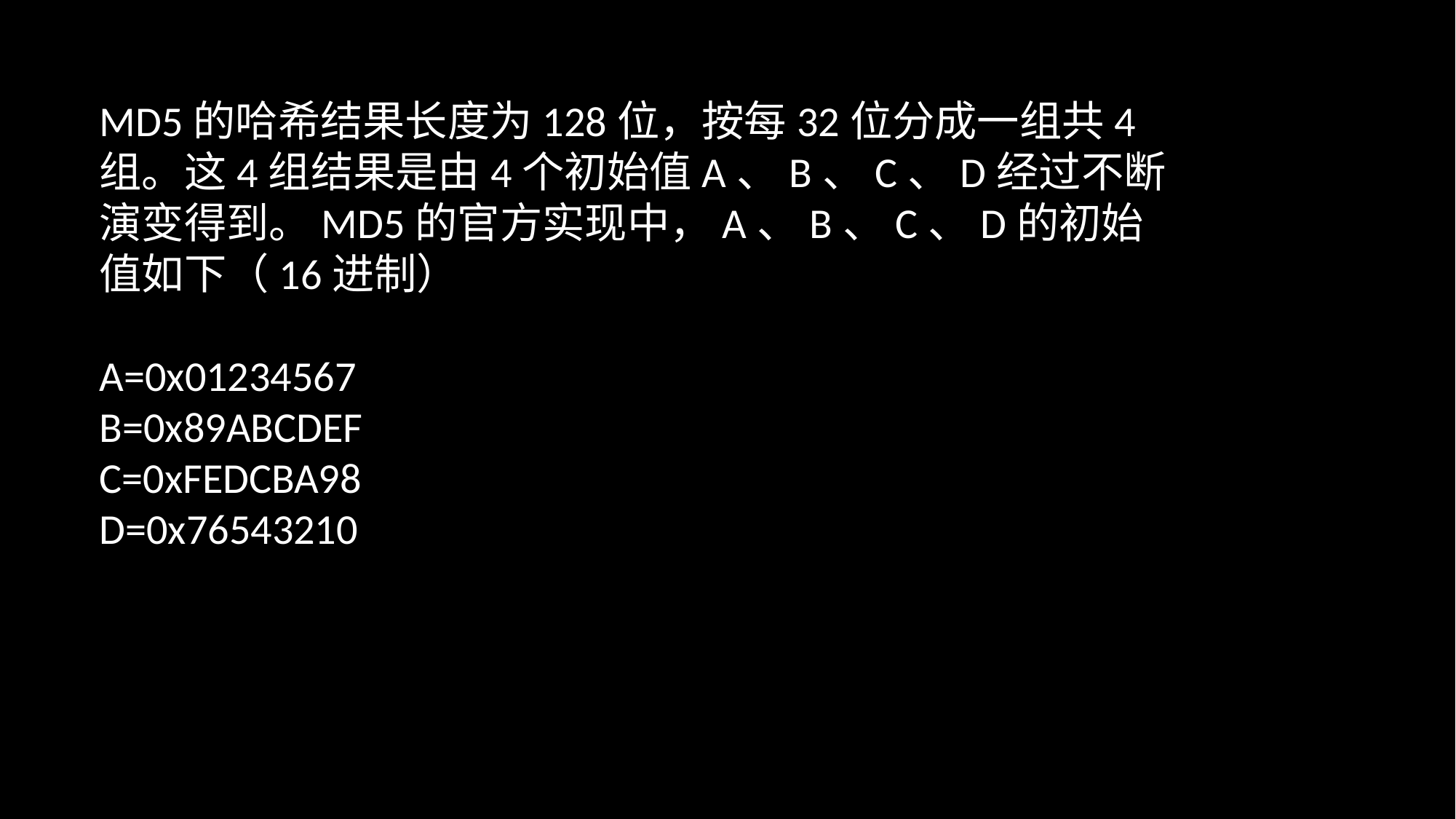

MD5的哈希结果长度为128位，按每32位分成一组共4组。这4组结果是由4个初始值A、B、C、D经过不断演变得到。MD5的官方实现中，A、B、C、D的初始值如下（16进制）

A=0x01234567
B=0x89ABCDEF
C=0xFEDCBA98
D=0x76543210